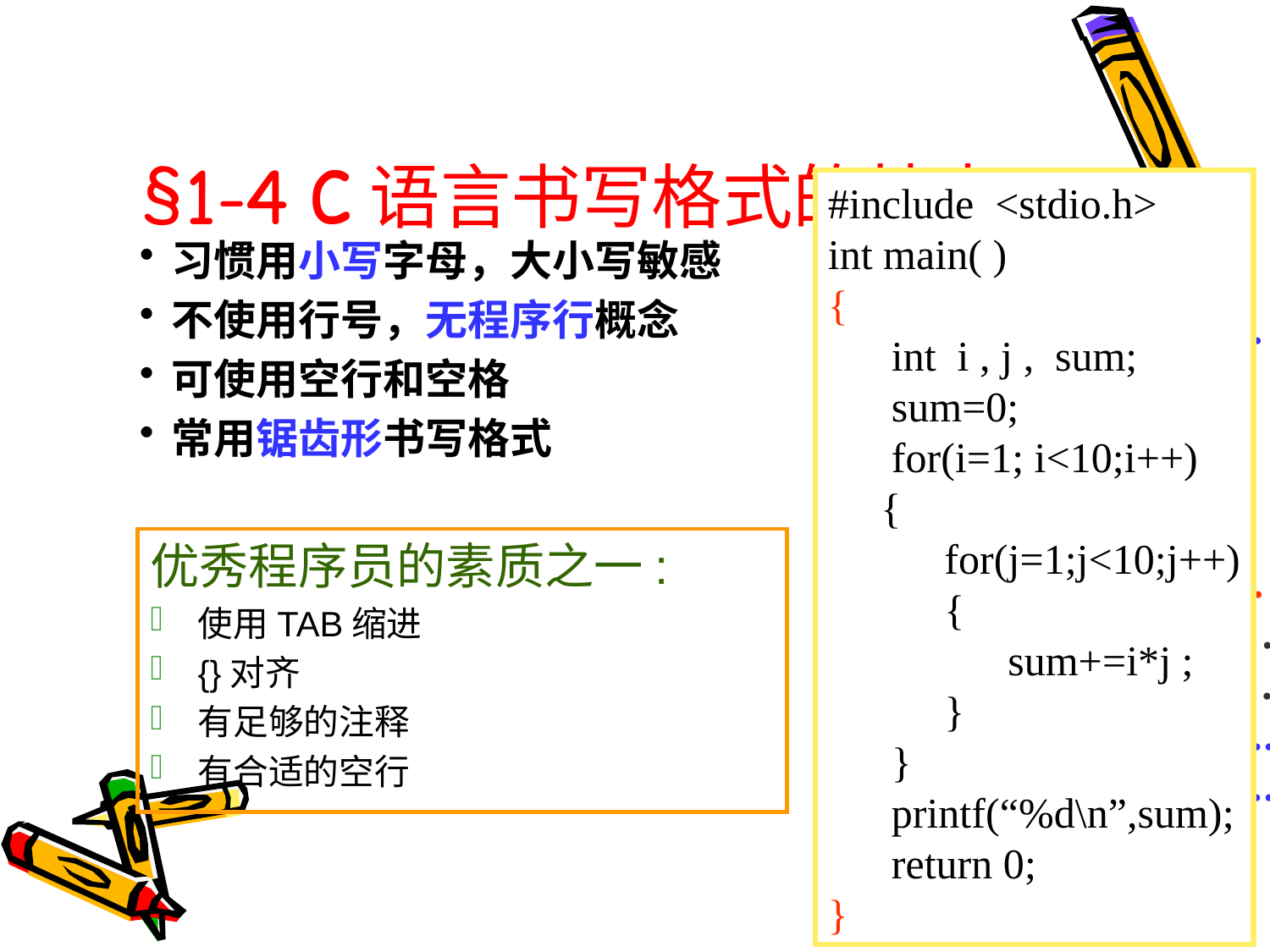

# §1-4 C语言书写格式的特点
#include  <stdio.h>
int main( )
{
      int  i , j ,  sum;
      sum=0;
      for(i=1; i<10;i++)
     {
           for(j=1;j<10;j++)
           {
                 sum+=i*j ;
           }
      }
      printf(“%d\n”,sum);
      return 0;
}
习惯用小写字母，大小写敏感
不使用行号，无程序行概念
可使用空行和空格
常用锯齿形书写格式
main( )
{     ……………….
       ………………
             …………..
             …………..
                   ………
                   ……….
             ……………
             …………….
        ……………….
        ………………..
}

优秀程序员的素质之一:
使用TAB缩进
{}对齐
有足够的注释
有合适的空行